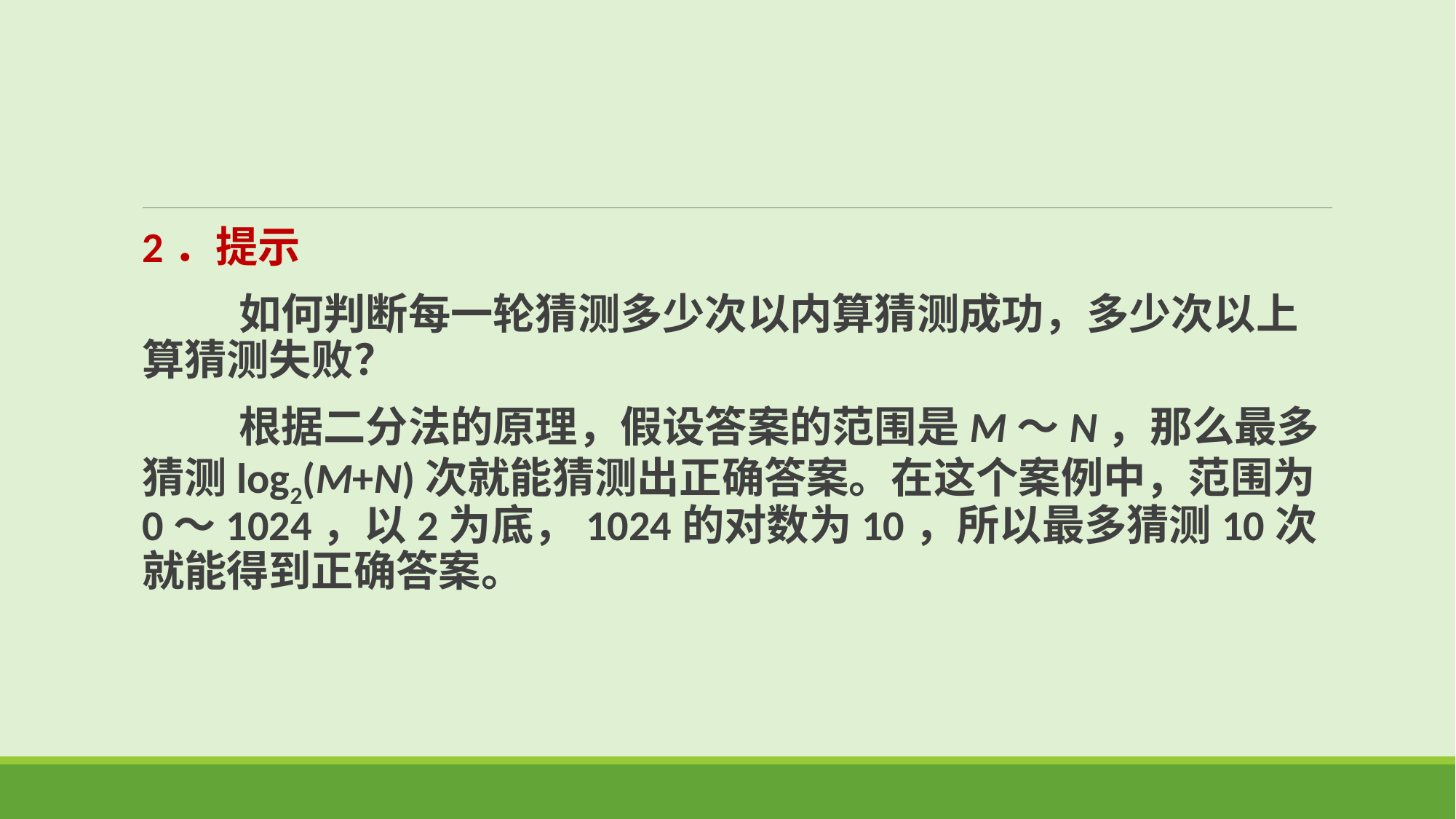

2．提示
         如何判断每一轮猜测多少次以内算猜测成功，多少次以上算猜测失败？
         根据二分法的原理，假设答案的范围是M～N，那么最多猜测log2(M+N)次就能猜测出正确答案。在这个案例中，范围为0～1024，以2为底，1024的对数为10，所以最多猜测10次就能得到正确答案。